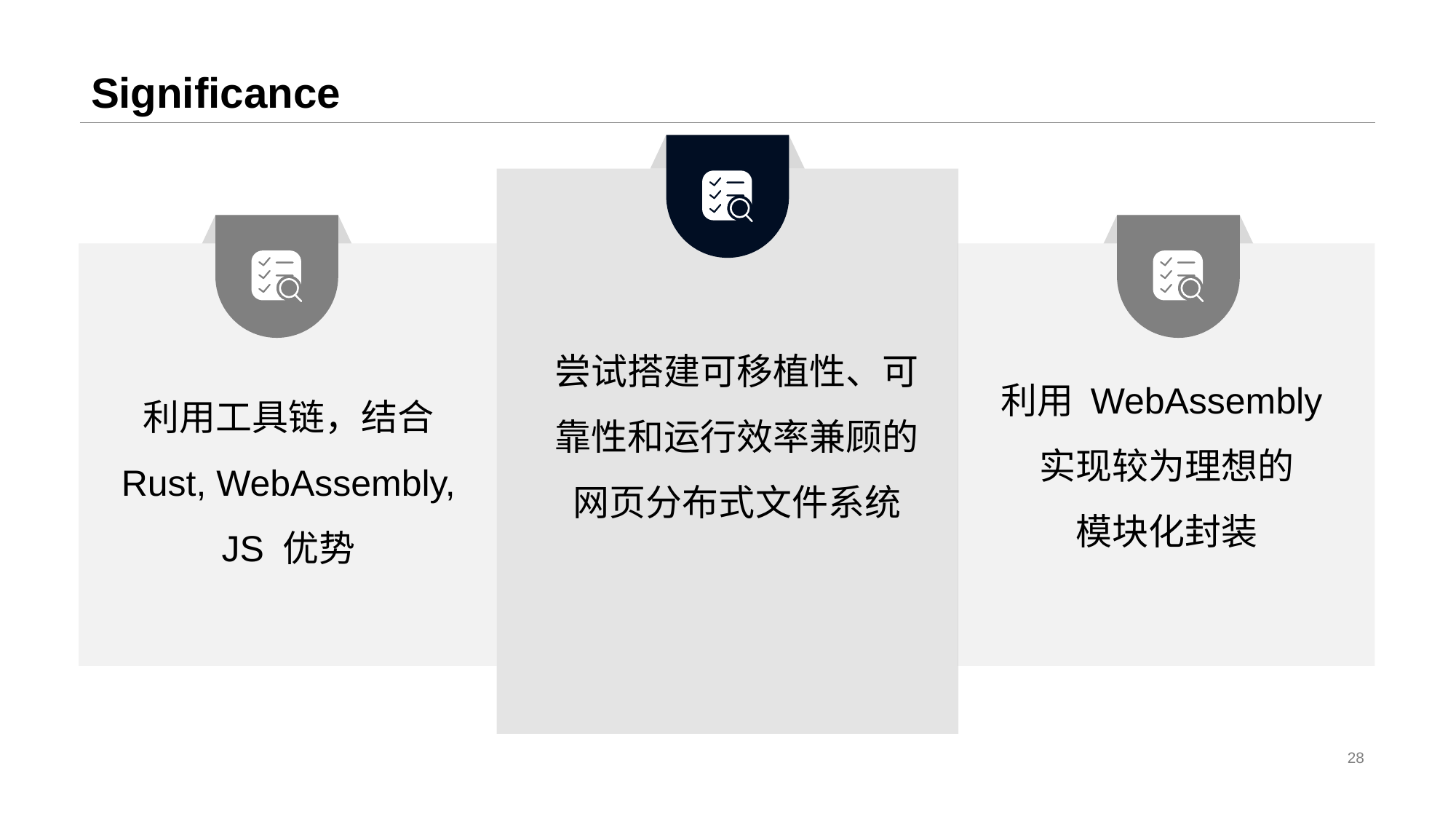

# Significance

尝试搭建可移植性、可靠性和运行效率兼顾的网页分布式文件系统
利用工具链，结合 Rust, WebAssembly, JS 优势
利用 WebAssembly
实现较为理想的
模块化封装

28